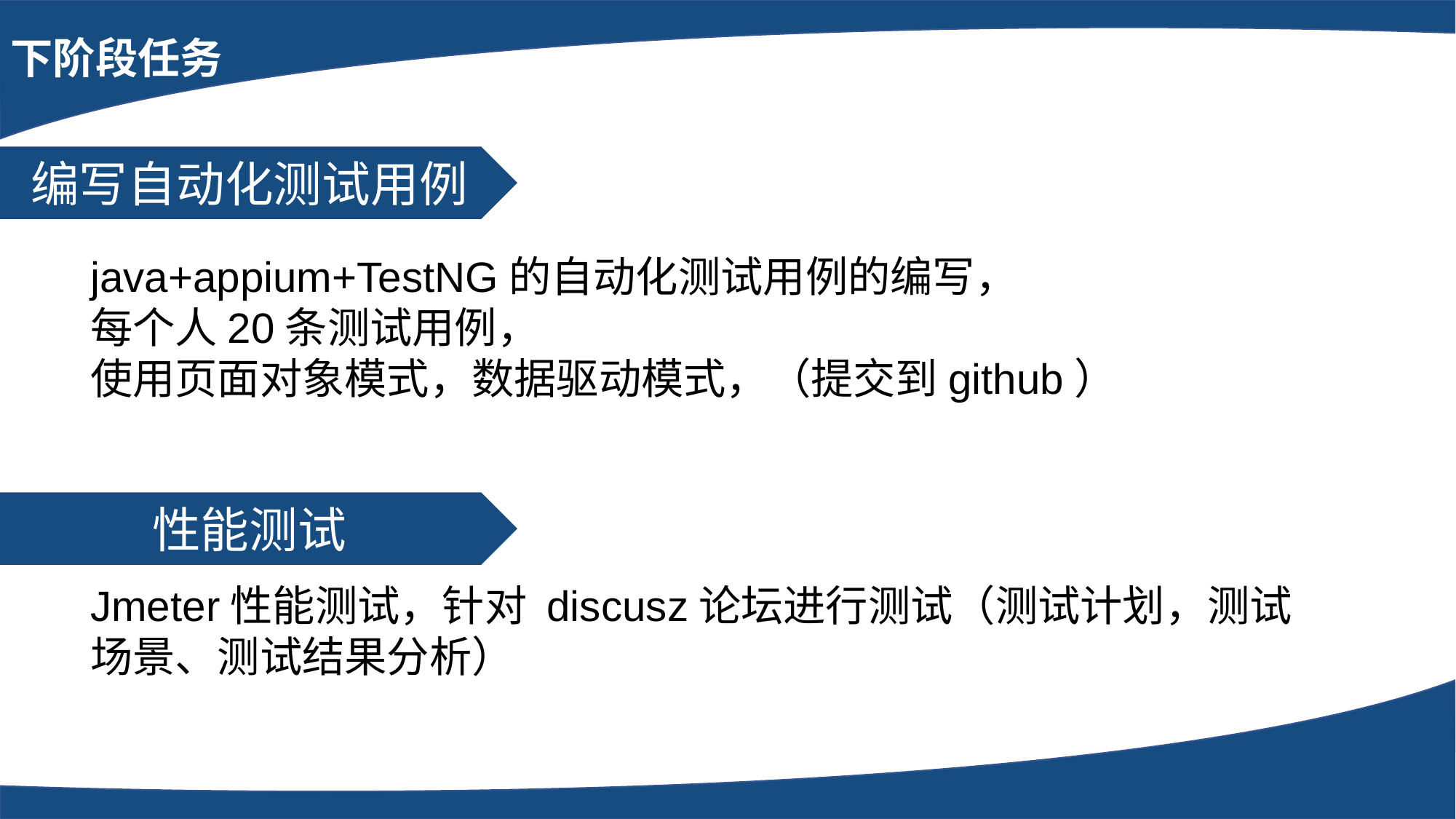

下阶段任务
编写自动化测试用例
java+appium+TestNG的自动化测试用例的编写，
每个人20条测试用例，
使用页面对象模式，数据驱动模式，（提交到github）
性能测试
Jmeter性能测试，针对 discusz论坛进行测试（测试计划，测试场景、测试结果分析）